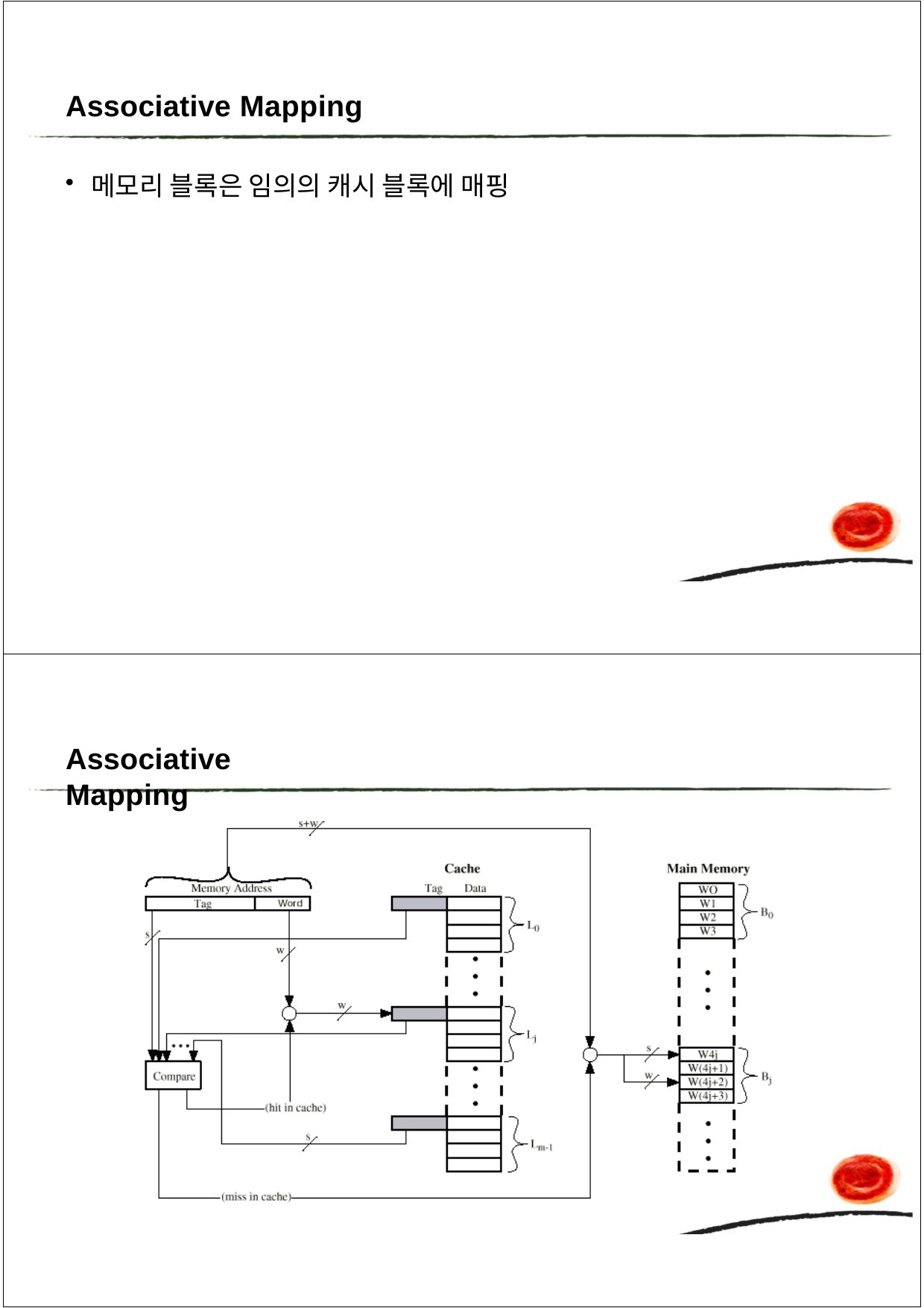

Associative Mapping

메모리 블록은 임의의 캐시 블록에 매핑

Associative Mapping